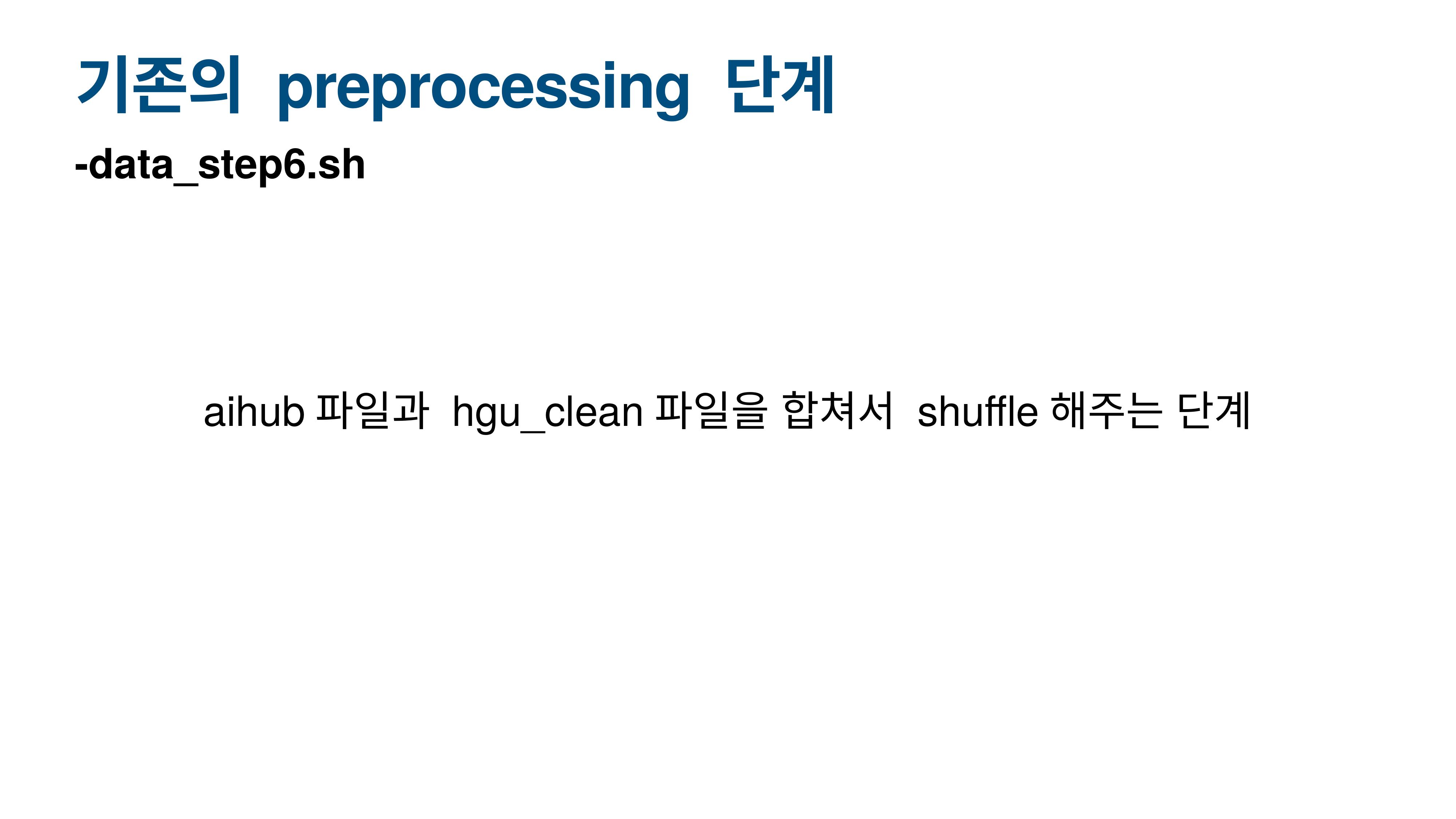

# 기존의 preprocessing 단계
-data_step6.sh
aihub파일과 hgu_clean파일을 합쳐서 shuffle해주는 단계